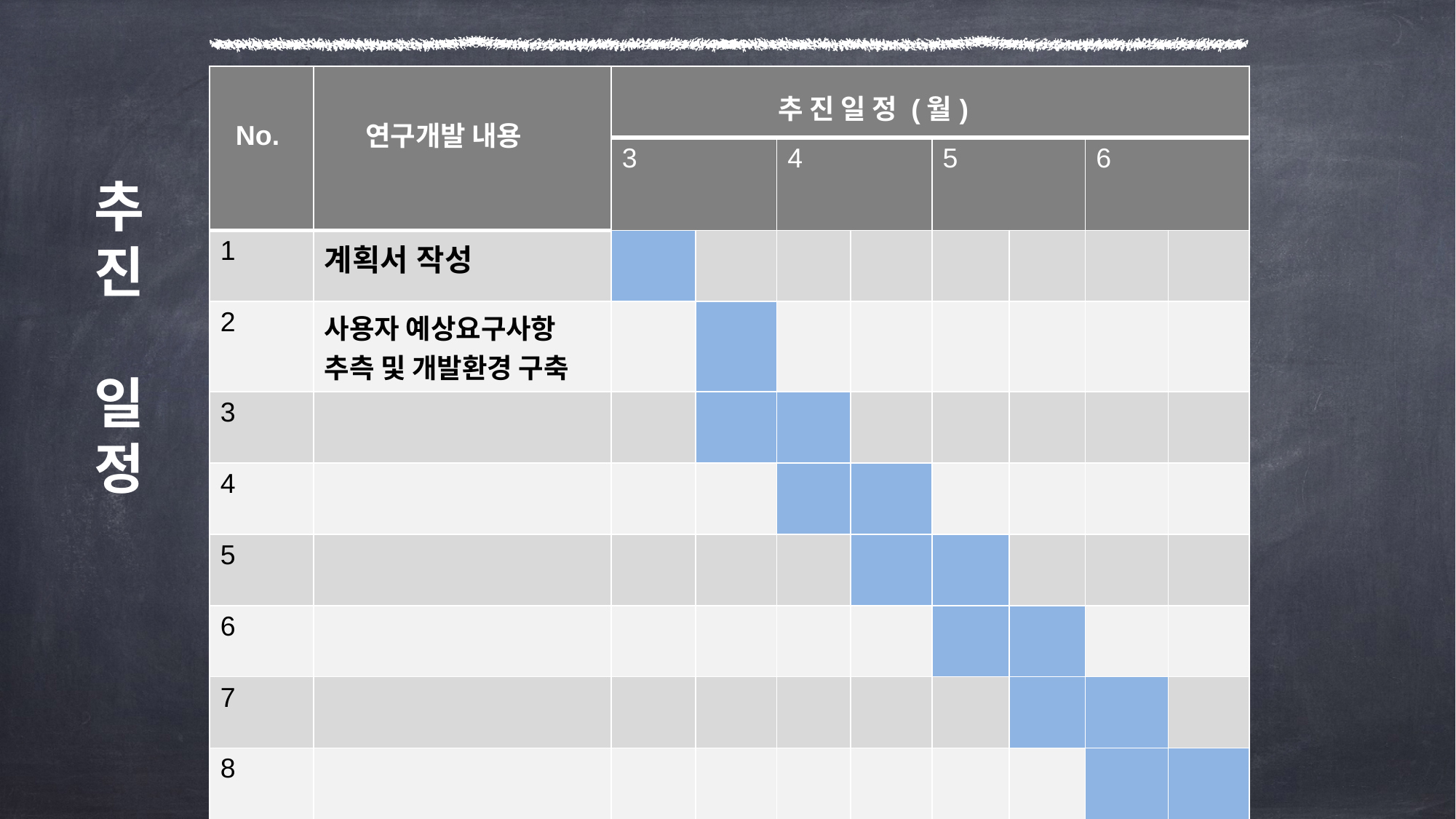

| No. | 연구개발 내용 | 추 진 일 정 (월) |  |  |  |  |  |  |  |
| --- | --- | --- | --- | --- | --- | --- | --- | --- | --- |
|  |  | 3 |  | 4 |  | 5 |  | 6 |  |
| 1 | 계획서 작성 |  |  |  |  |  |  |  |  |
| 2 | 사용자 예상요구사항 추측 및 개발환경 구축 |  |  |  |  |  |  |  |  |
| 3 |  |  |  |  |  |  |  |  |  |
| 4 |  |  |  |  |  |  |  |  |  |
| 5 |  |  |  |  |  |  |  |  |  |
| 6 |  |  |  |  |  |  |  |  |  |
| 7 |  |  |  |  |  |  |  |  |  |
| 8 |  |  |  |  |  |  |  |  |  |
추진 일정